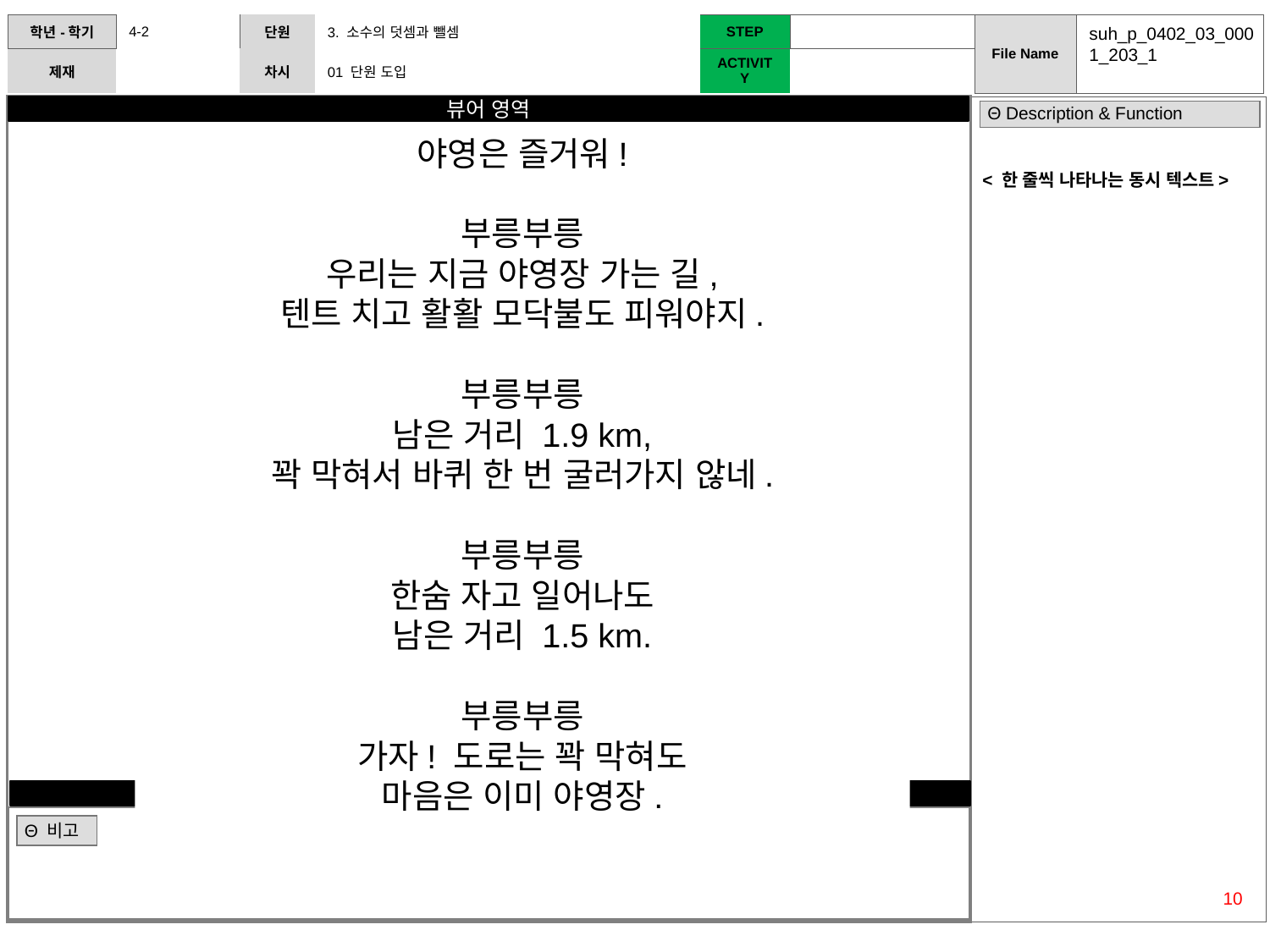

suh_p_0402_03_0001_203_1
| Θ Description & Function |
| --- |
야영은 즐거워!

부릉부릉
우리는 지금 야영장 가는 길,
텐트 치고 활활 모닥불도 피워야지.

부릉부릉
남은 거리 1.9 km,
꽉 막혀서 바퀴 한 번 굴러가지 않네.

부릉부릉
한숨 자고 일어나도
남은 거리 1.5 km.

부릉부릉
가자! 도로는 꽉 막혀도
마음은 이미 야영장.

< 한 줄씩 나타나는 동시 텍스트>